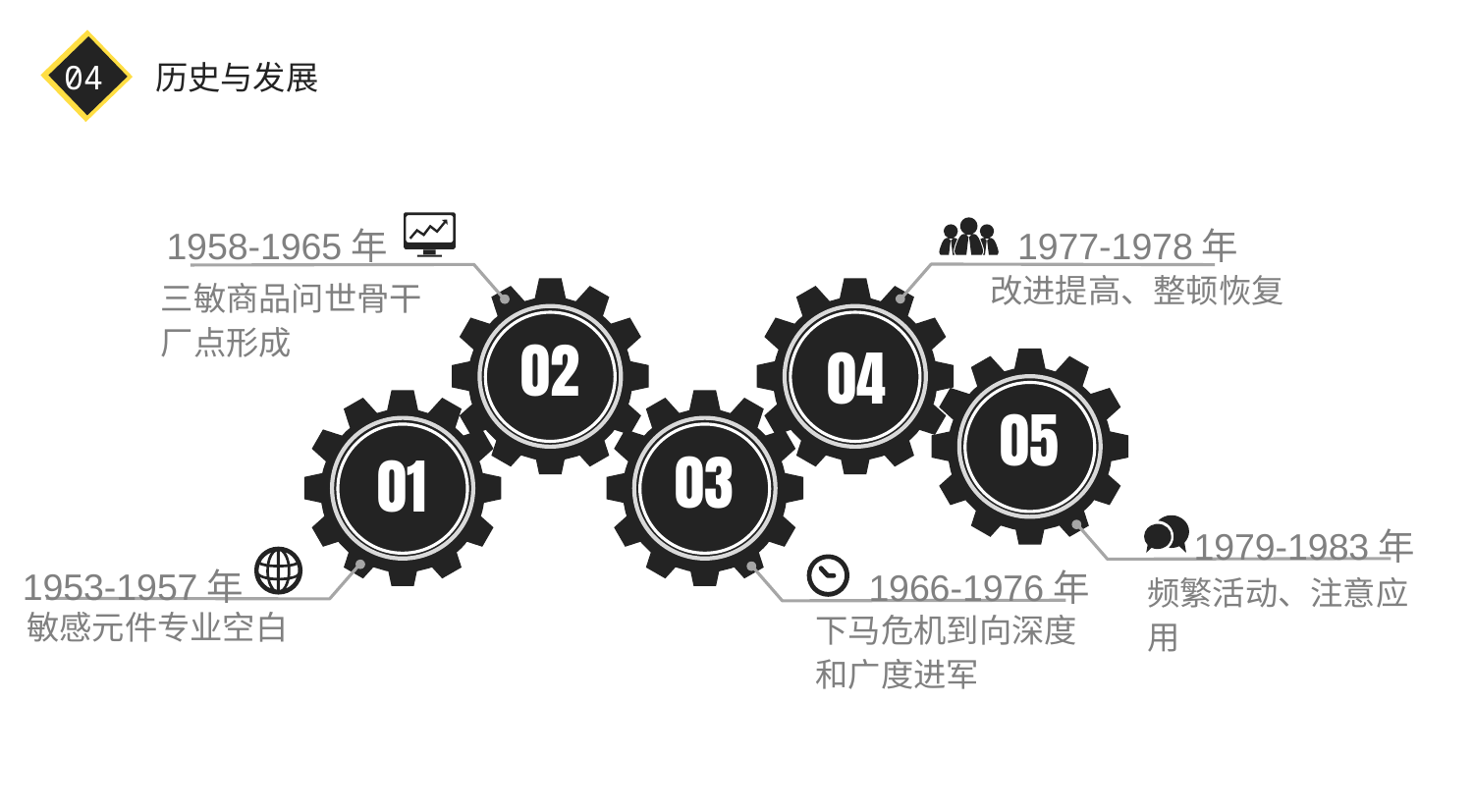

04
历史与发展

1977-1978年

1958-1965年

改进提高、整顿恢复
三敏商品问世骨干厂点形成

02
04

05
03
01

1979-1983年

1953-1957年

1966-1976年

频繁活动、注意应用
敏感元件专业空白
下马危机到向深度和广度进军